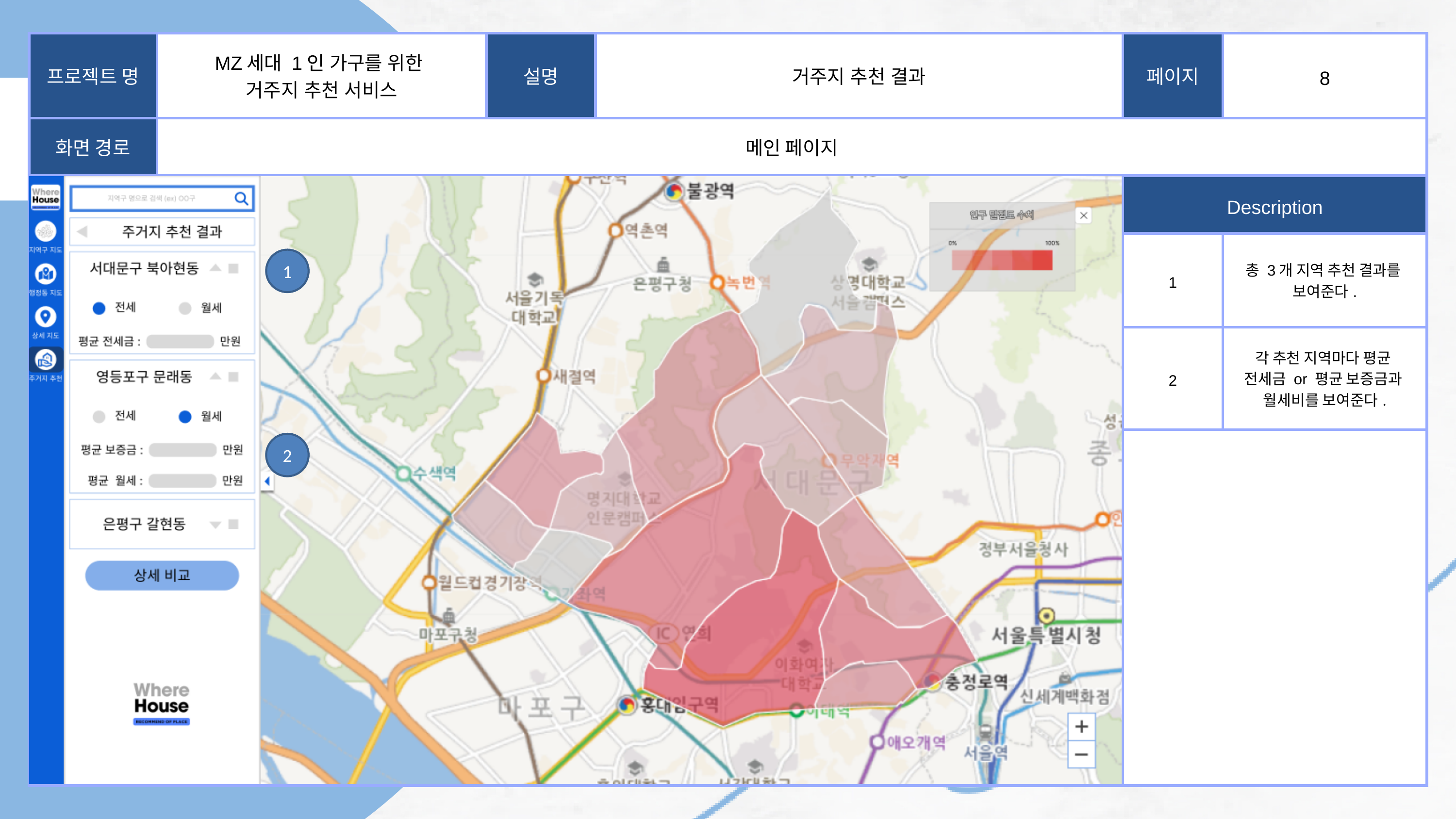

| 프로젝트 명 | MZ세대 1인 가구를 위한 거주지 추천 서비스 | 설명 | 거주지 추천 결과 | 페이지 | 8 |
| --- | --- | --- | --- | --- | --- |
| 화면 경로 | 메인 페이지 | 메인 페이지 | 메인 페이지 | 메인 페이지 | 메인 페이지 |
|  |  |  |  | Description | Description |
|  |  |  |  | 1 | 총 3개 지역 추천 결과를 보여준다. |
|  |  |  |  | 2 | 각 추천 지역마다 평균 전세금 or 평균 보증금과 월세비를 보여준다. |
|  |  |  |  |  |  |

Who are we?
1
Shodwe Furniture started as a small furniture workshop in a home garage, in 2001. Our founder, Daniel Gallego, developed this business further into the leading furniture company as it is now, after 15 years of running it. Currently, our company has exported various kinds of furniture.
2